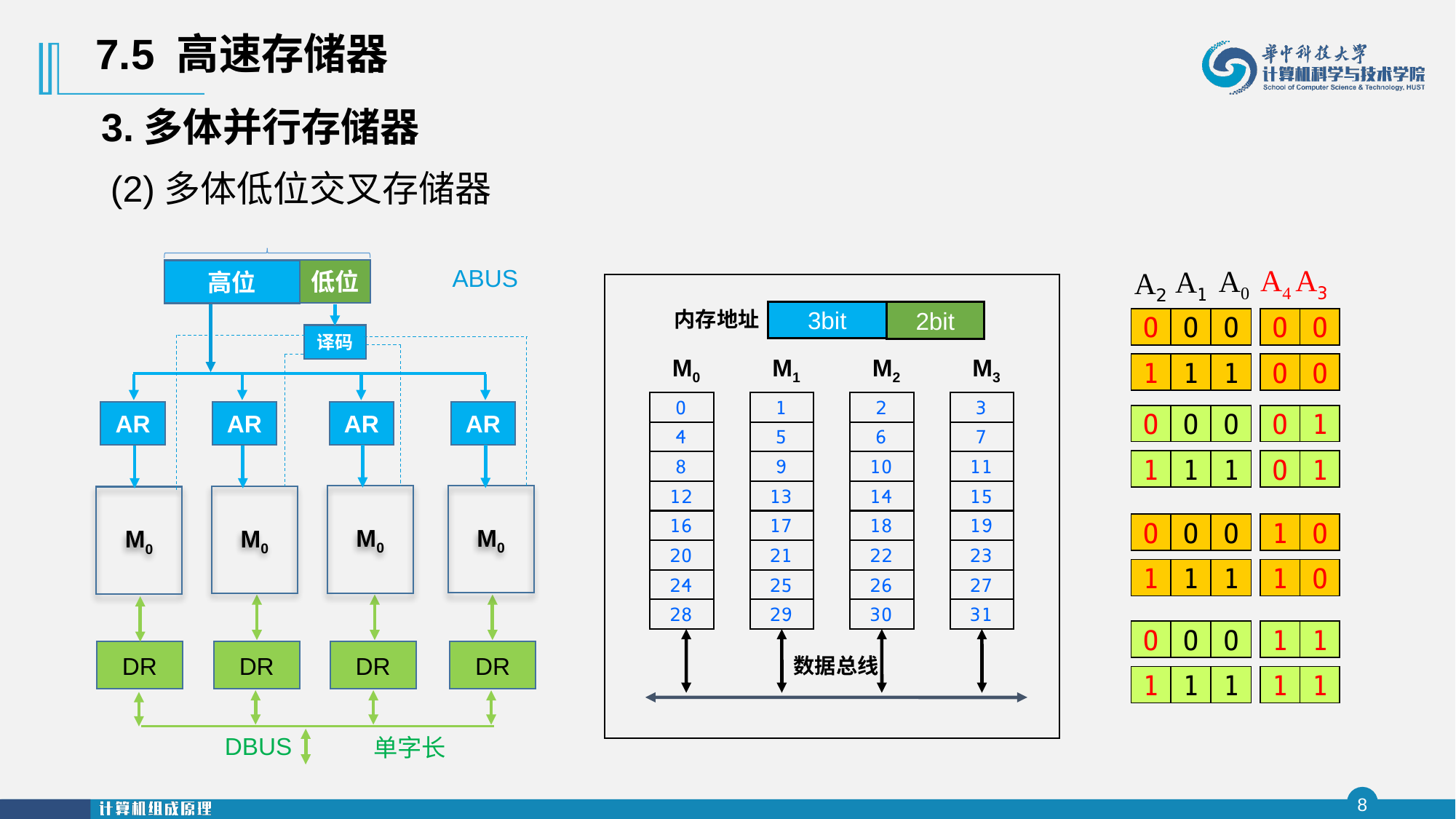

7.5 高速存储器
3.多体并行存储器
(2)多体低位交叉存储器

低位
高位
ABUS
DR
DR
DR
DR
M0
译码
AR
AR
AR
AR
M0
M0
M0
DBUS
单字长
A4 A3
A0
A1
A2
0
0
0
0
0
1
1
1
0
0
0
0
0
0
1
1
1
1
0
1
0
0
0
1
0
1
1
1
1
0
0
0
0
1
1
1
1
1
1
1

内存地址
3bit
2bit
M0
M1
M2
M3
0
1
2
3

4

5

6

7

8

9

10

11

12

13

14

15

16

17

18

19

20

21

22

23
24
25
26
27
28
29
30
31

数据总线